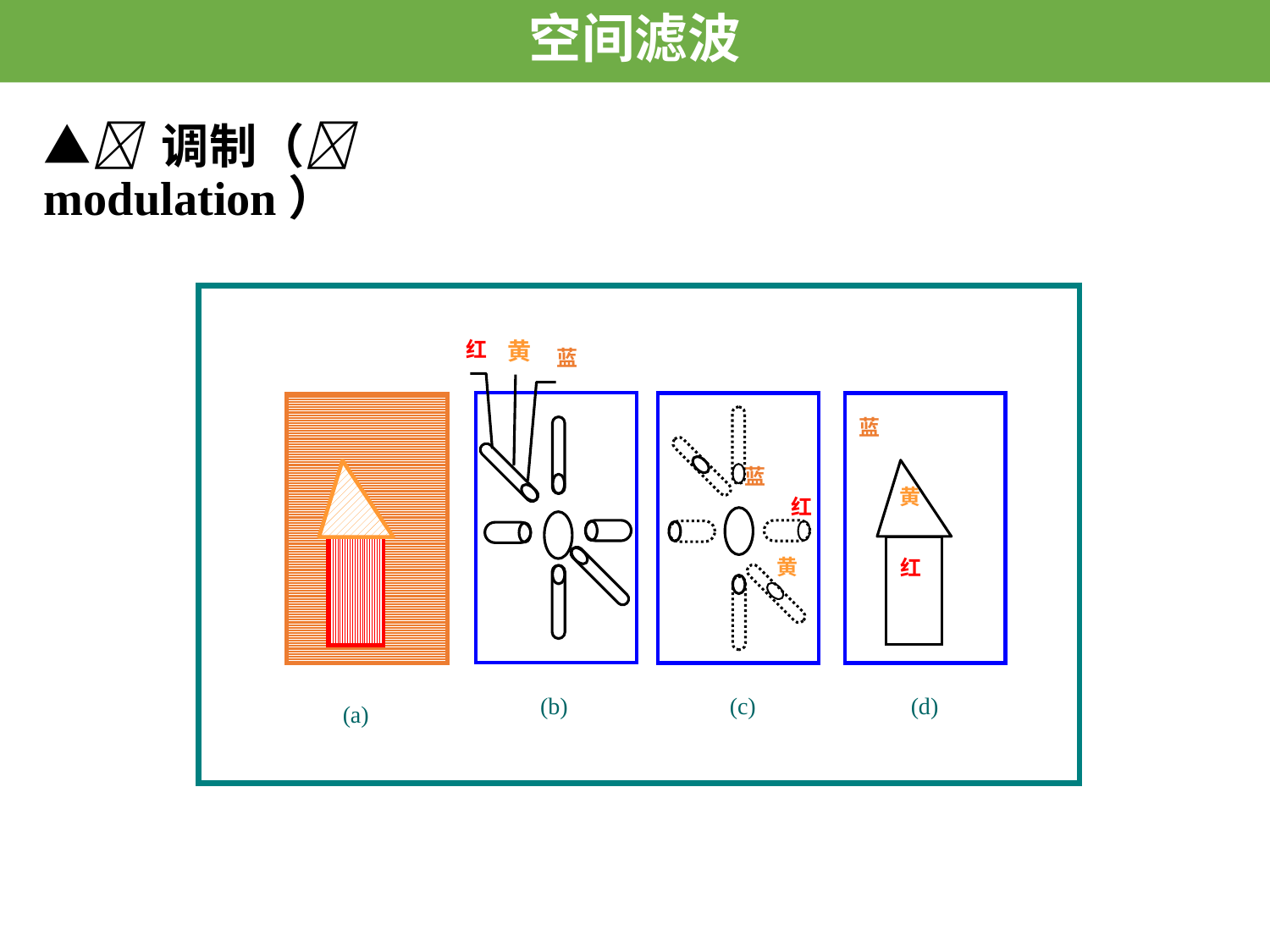

空间滤波
# ▲θ 调制（θ modulation）

红
黄
蓝

蓝
 蓝

红

 黄

黄

红

(b)
(c)
(d)
(a)